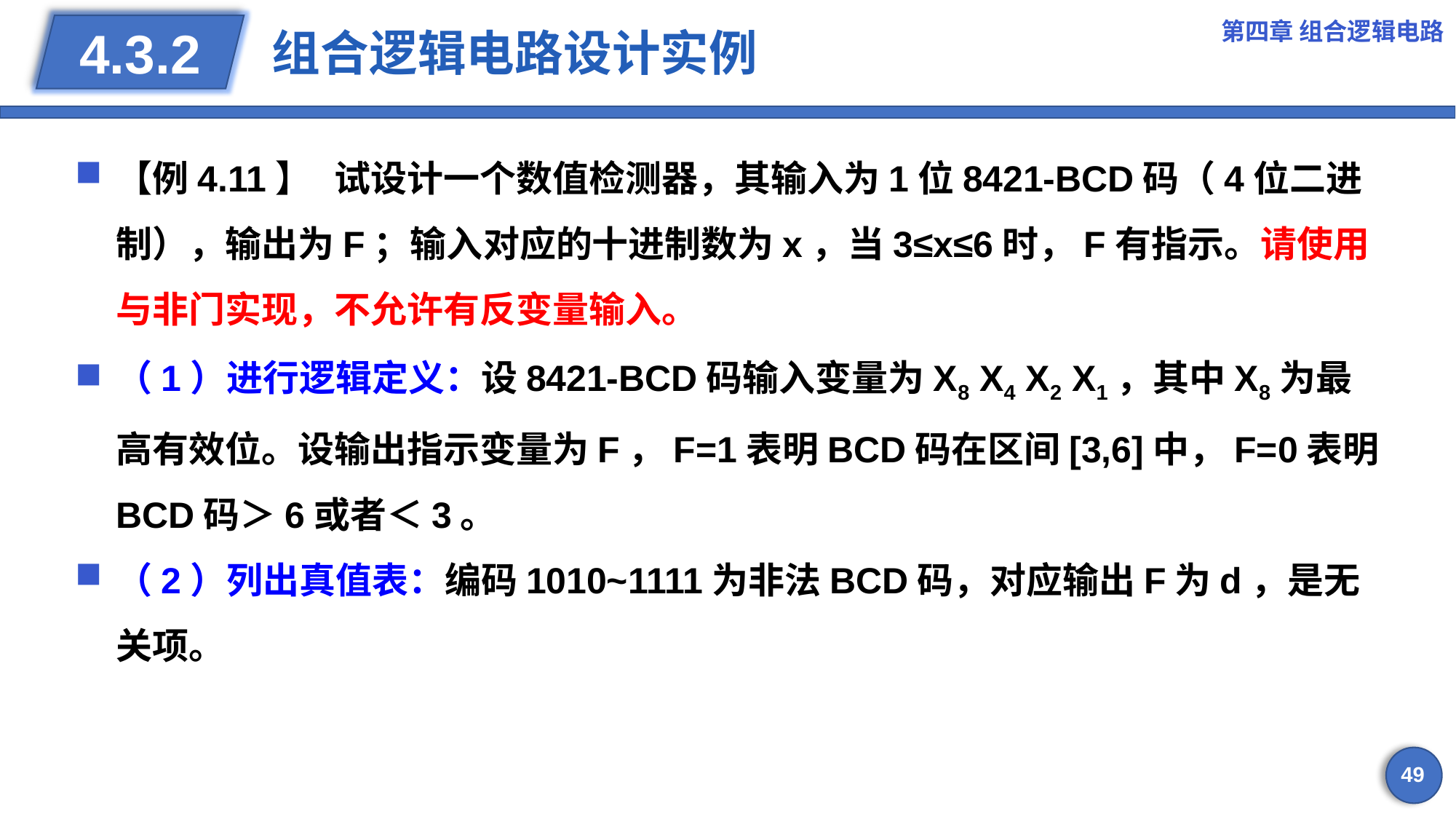

第四章 组合逻辑电路
# 组合逻辑电路设计实例
4.3.2
【例4.11】	试设计一个数值检测器，其输入为1位8421-BCD码（4位二进制），输出为F；输入对应的十进制数为x，当3≤x≤6时，F有指示。请使用与非门实现，不允许有反变量输入。
（1）进行逻辑定义：设8421-BCD码输入变量为X8 X4 X2 X1，其中X8为最高有效位。设输出指示变量为F，F=1表明BCD码在区间[3,6]中，F=0表明BCD码＞6或者＜3。
（2）列出真值表：编码1010~1111为非法BCD码，对应输出F为d，是无关项。
49